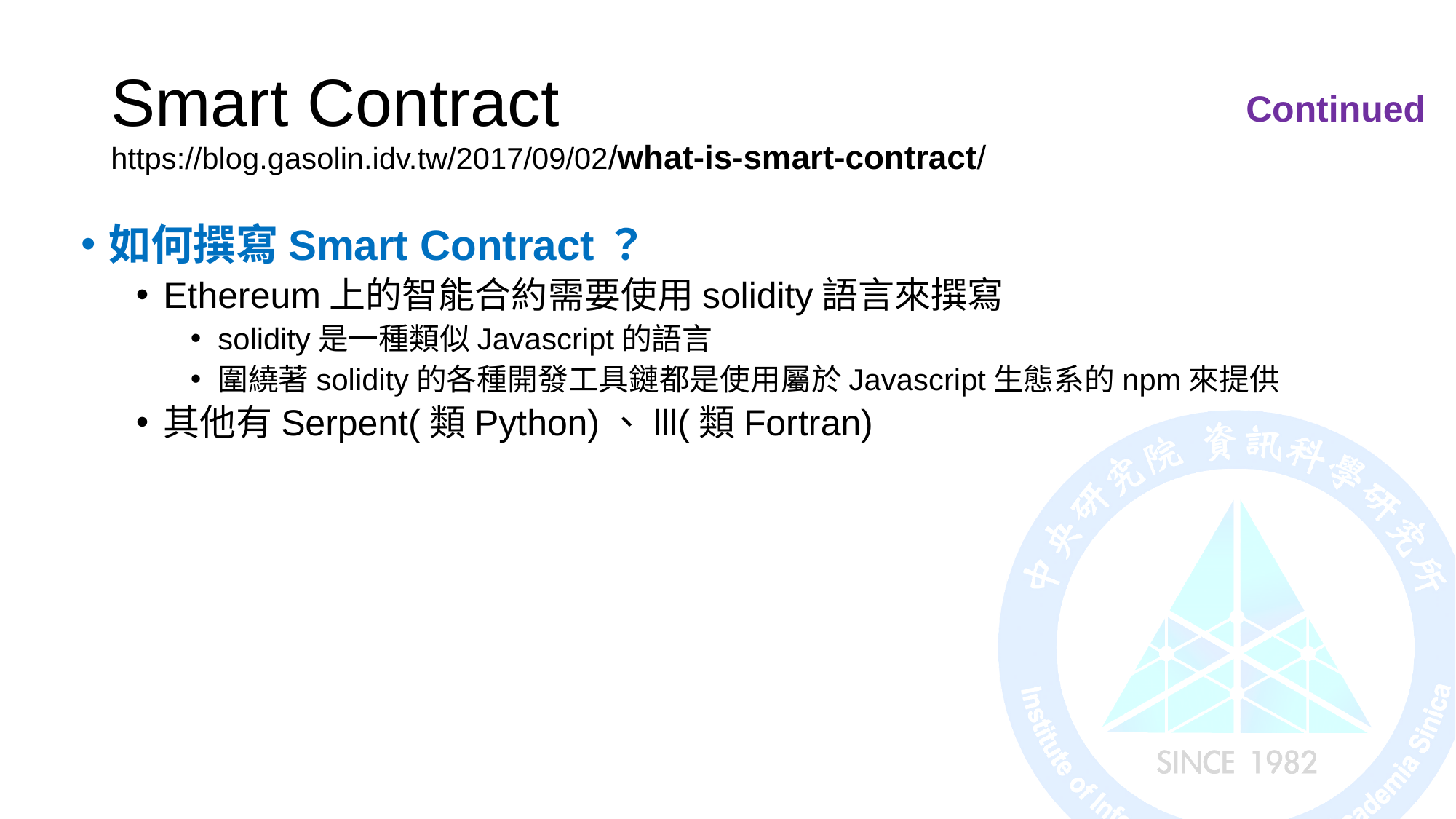

# Smart Contract https://blog.gasolin.idv.tw/2017/09/02/what-is-smart-contract/
Continued
如何撰寫Smart Contract？
Ethereum上的智能合約需要使用solidity語言來撰寫
solidity是一種類似Javascript的語言
圍繞著solidity的各種開發工具鏈都是使用屬於Javascript生態系的npm來提供
其他有Serpent(類Python)、lll(類Fortran)